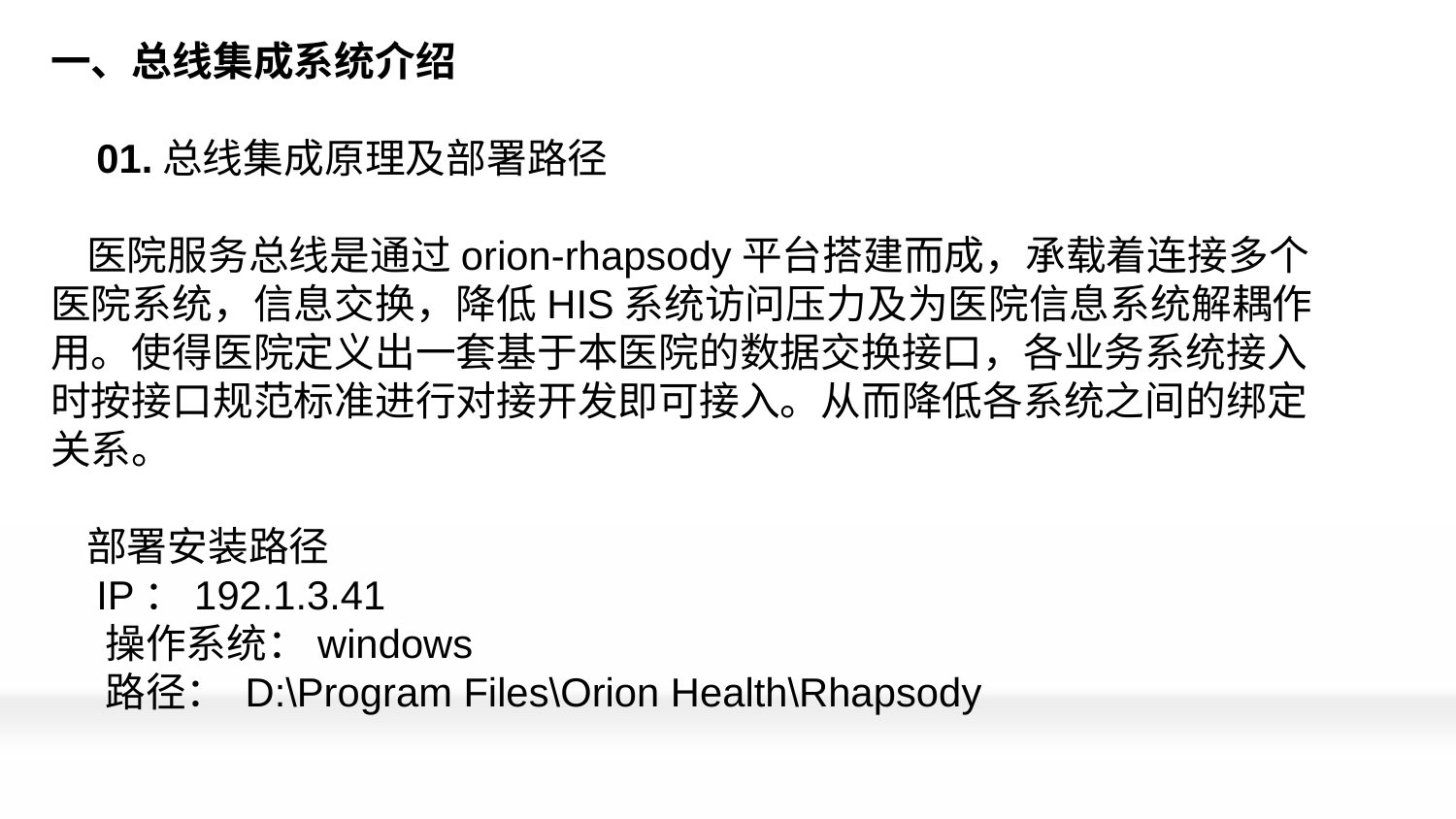

# 一、总线集成系统介绍 01.总线集成原理及部署路径 医院服务总线是通过orion-rhapsody平台搭建而成，承载着连接多个医院系统，信息交换，降低HIS系统访问压力及为医院信息系统解耦作用。使得医院定义出一套基于本医院的数据交换接口，各业务系统接入时按接口规范标准进行对接开发即可接入。从而降低各系统之间的绑定关系。 部署安装路径 IP：192.1.3.41 操作系统：windows 路径： D:\Program Files\Orion Health\Rhapsody